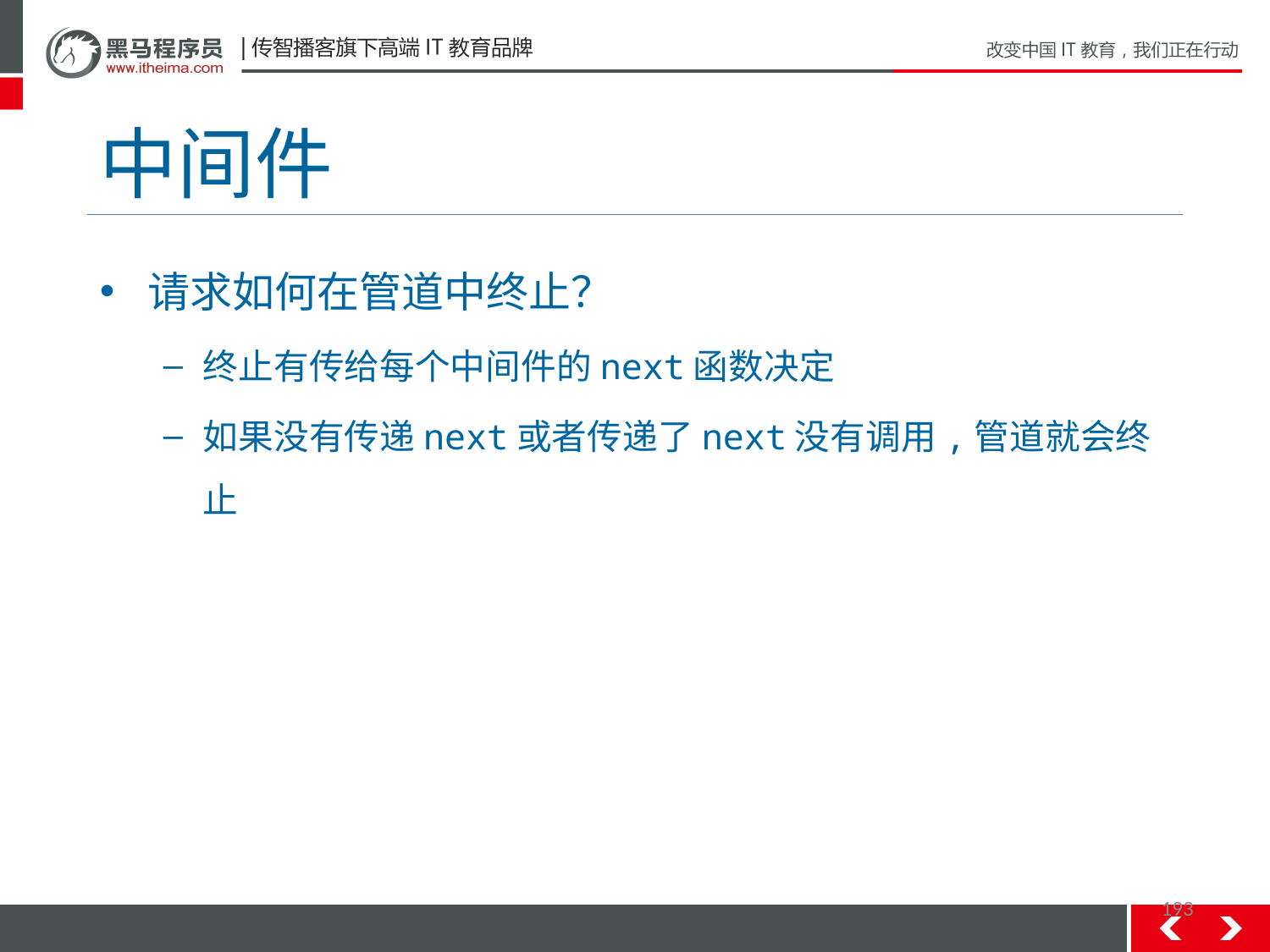

# 中间件
请求如何在管道中终止？
终止有传给每个中间件的next函数决定
如果没有传递next或者传递了next没有调用,管道就会终止

193